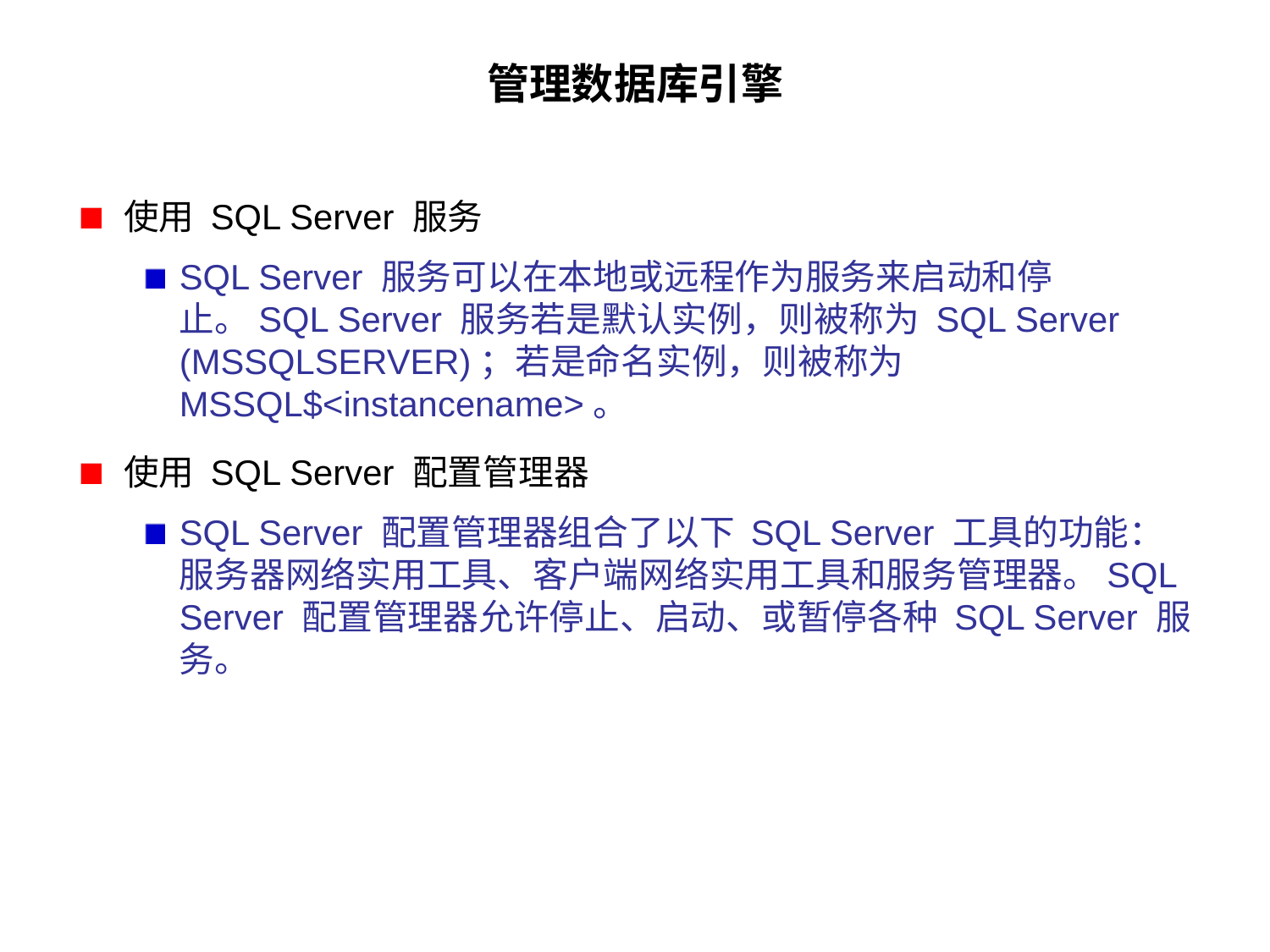

# 管理数据库引擎
使用 SQL Server 服务
SQL Server 服务可以在本地或远程作为服务来启动和停止。SQL Server 服务若是默认实例，则被称为 SQL Server (MSSQLSERVER)；若是命名实例，则被称为 MSSQL$<instancename>。
使用 SQL Server 配置管理器
SQL Server 配置管理器组合了以下 SQL Server 工具的功能：服务器网络实用工具、客户端网络实用工具和服务管理器。SQL Server 配置管理器允许停止、启动、或暂停各种 SQL Server 服务。